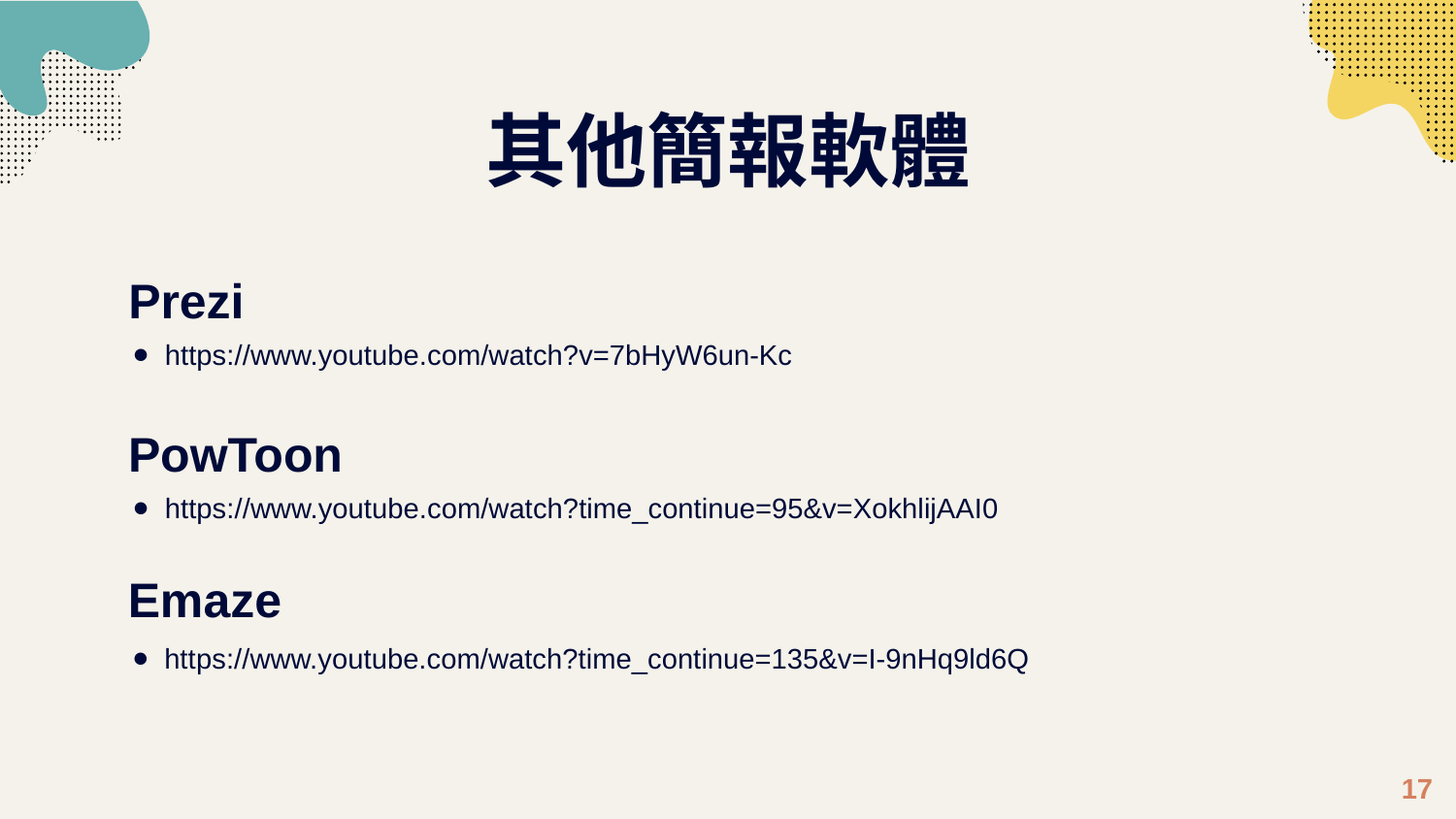

# 其他簡報軟體
Prezi
https://www.youtube.com/watch?v=7bHyW6un-Kc

PowToon
https://www.youtube.com/watch?time_continue=95&v=XokhlijAAI0

Emaze
https://www.youtube.com/watch?time_continue=135&v=I-9nHq9ld6Q

17